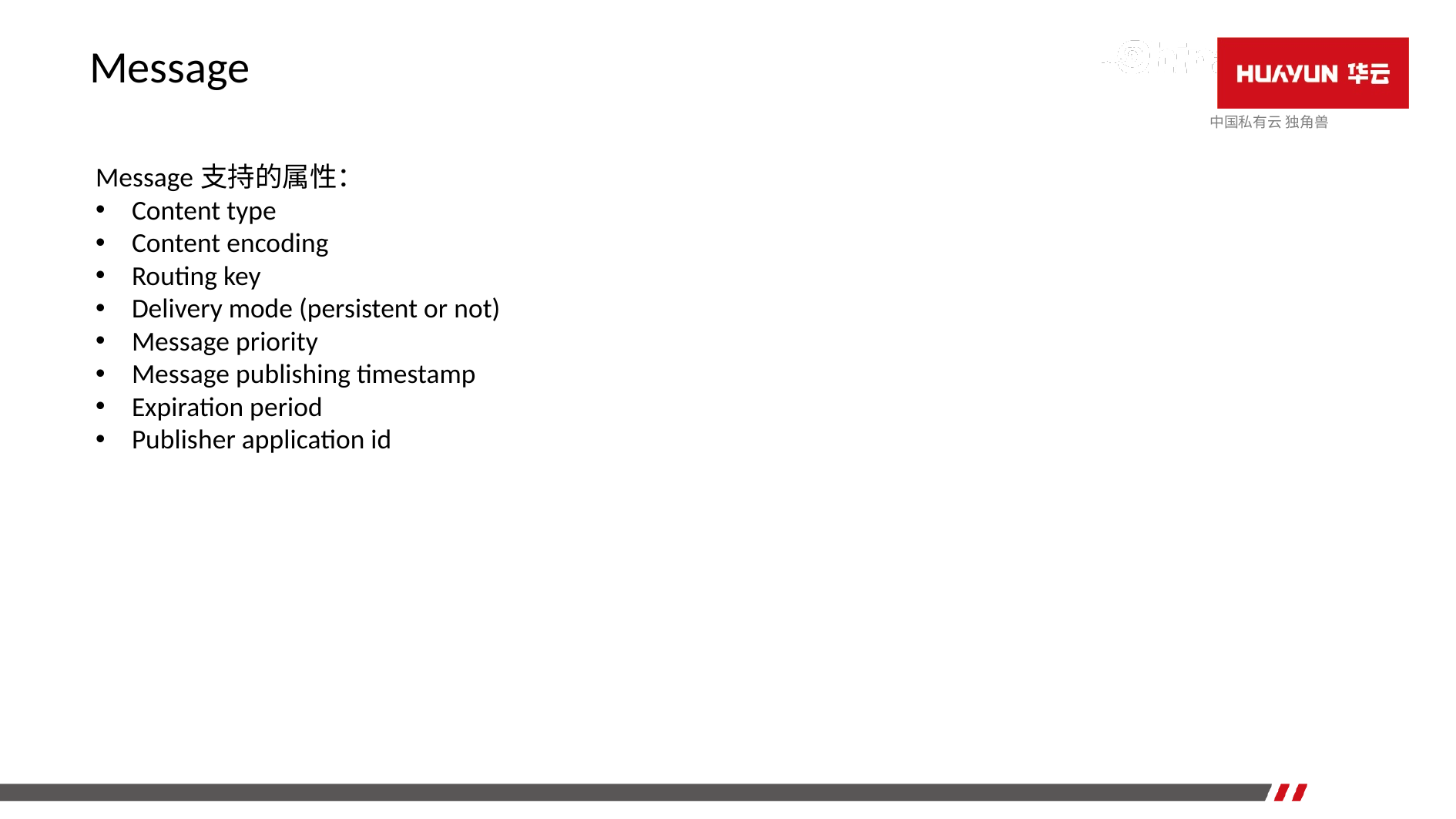

# Message
Message支持的属性：
Content type
Content encoding
Routing key
Delivery mode (persistent or not)
Message priority
Message publishing timestamp
Expiration period
Publisher application id